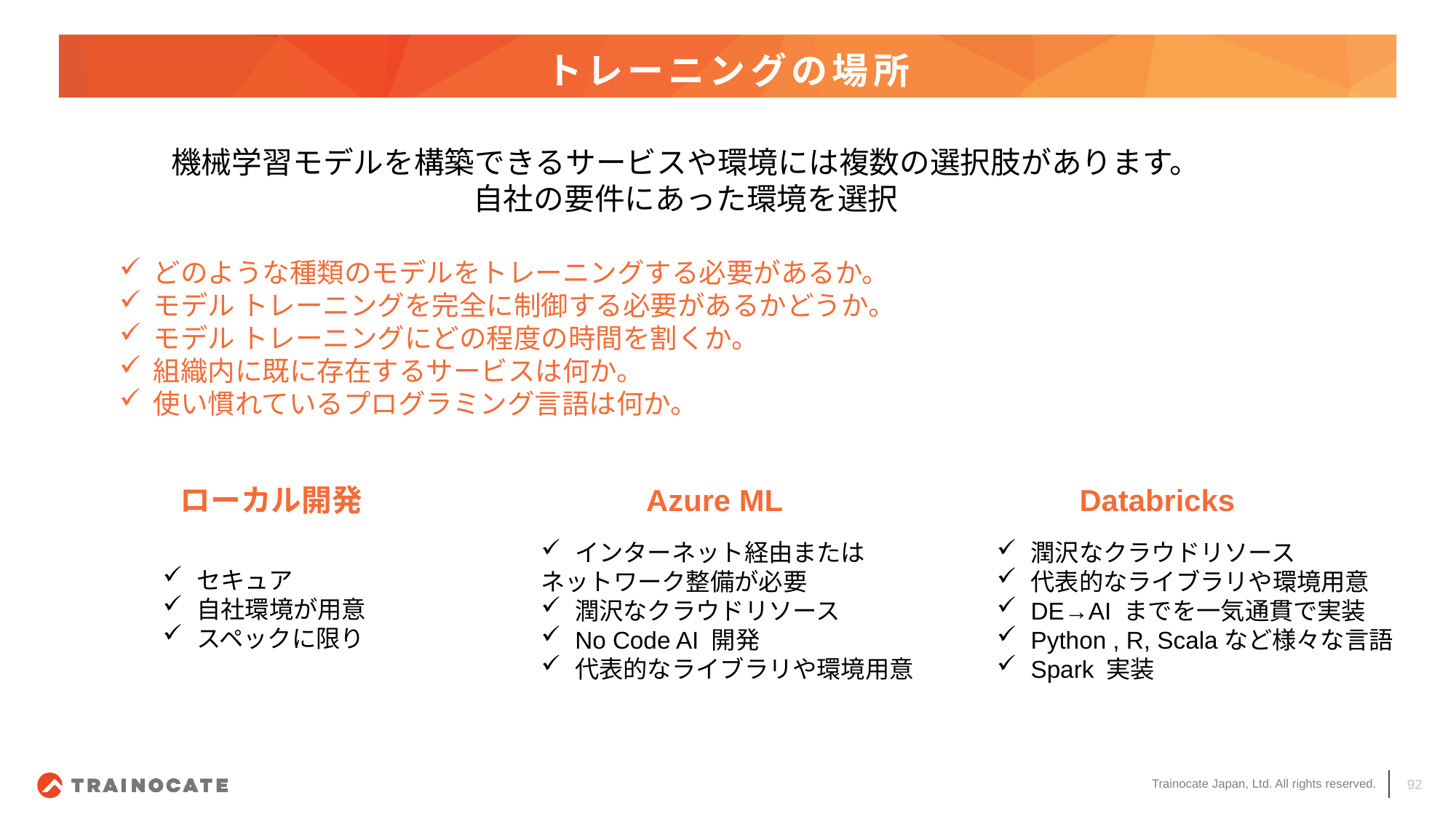

# トレーニングの場所
機械学習モデルを構築できるサービスや環境には複数の選択肢があります。
自社の要件にあった環境を選択
どのような種類のモデルをトレーニングする必要があるか。
モデル トレーニングを完全に制御する必要があるかどうか。
モデル トレーニングにどの程度の時間を割くか。
組織内に既に存在するサービスは何か。
使い慣れているプログラミング言語は何か。
ローカル開発
Azure ML
Databricks

インターネット経由または
ネットワーク整備が必要
潤沢なクラウドリソース
No Code AI 開発
代表的なライブラリや環境用意

潤沢なクラウドリソース
代表的なライブラリや環境用意
DE→AI までを一気通貫で実装
Python , R, Scalaなど様々な言語
Spark 実装
セキュア
自社環境が用意
スペックに限り
92